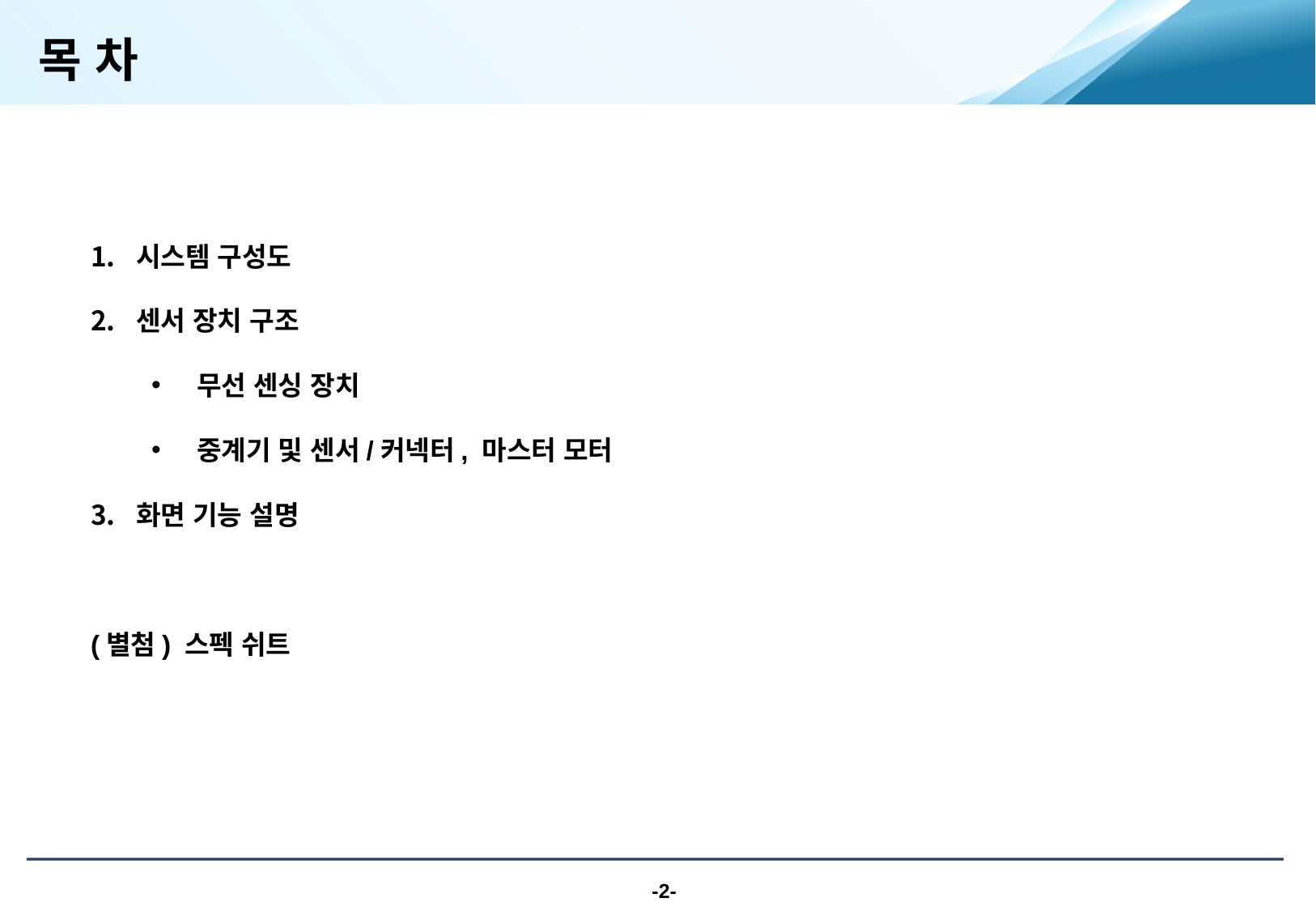

# 목 차
시스템 구성도
센서 장치 구조
무선 센싱 장치
중계기 및 센서/커넥터, 마스터 모터
화면 기능 설명

(별첨) 스펙 쉬트
-2-